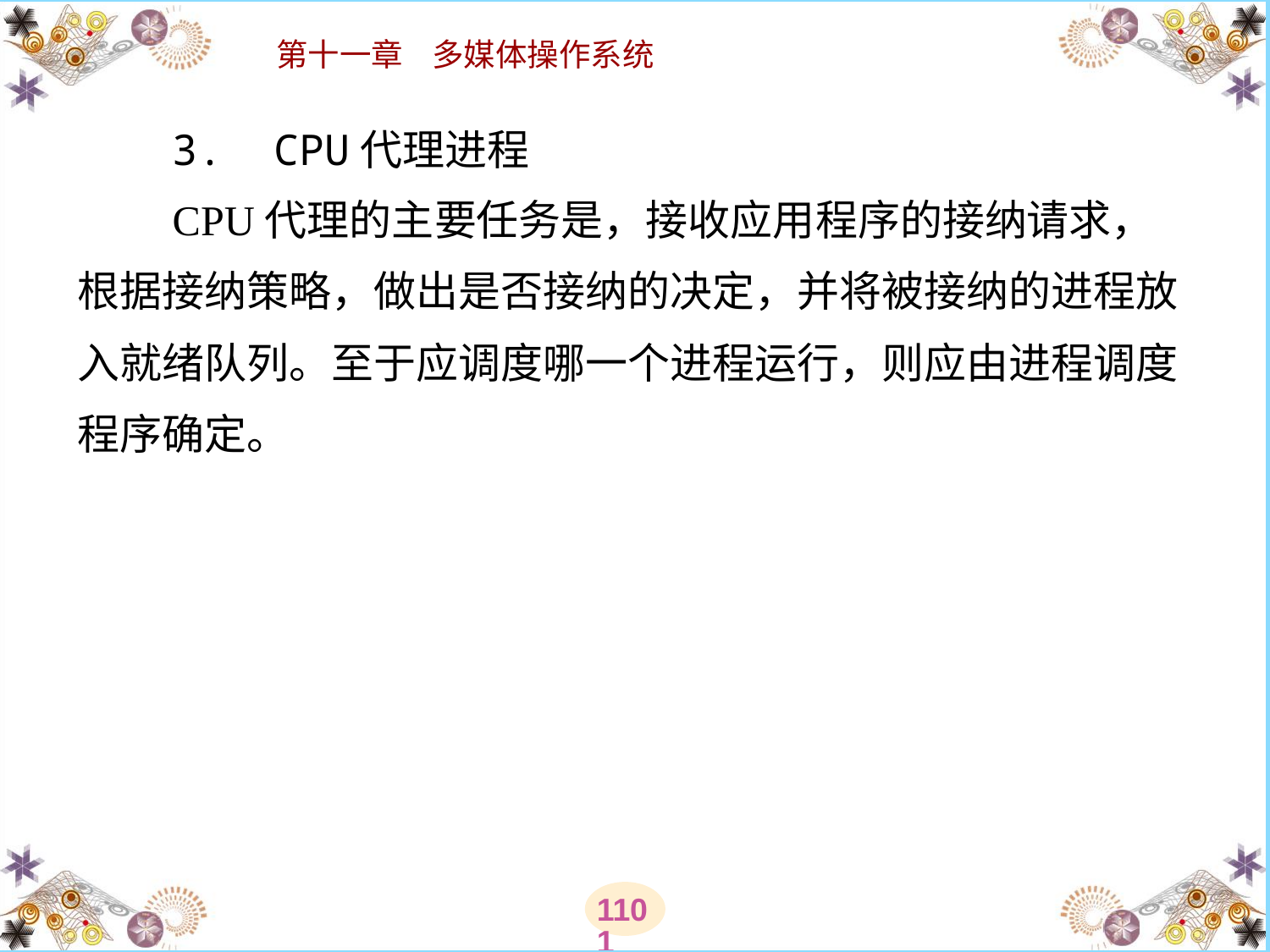

# 3.  CPU代理进程 　　CPU代理的主要任务是，接收应用程序的接纳请求，根据接纳策略，做出是否接纳的决定，并将被接纳的进程放入就绪队列。至于应调度哪一个进程运行，则应由进程调度程序确定。